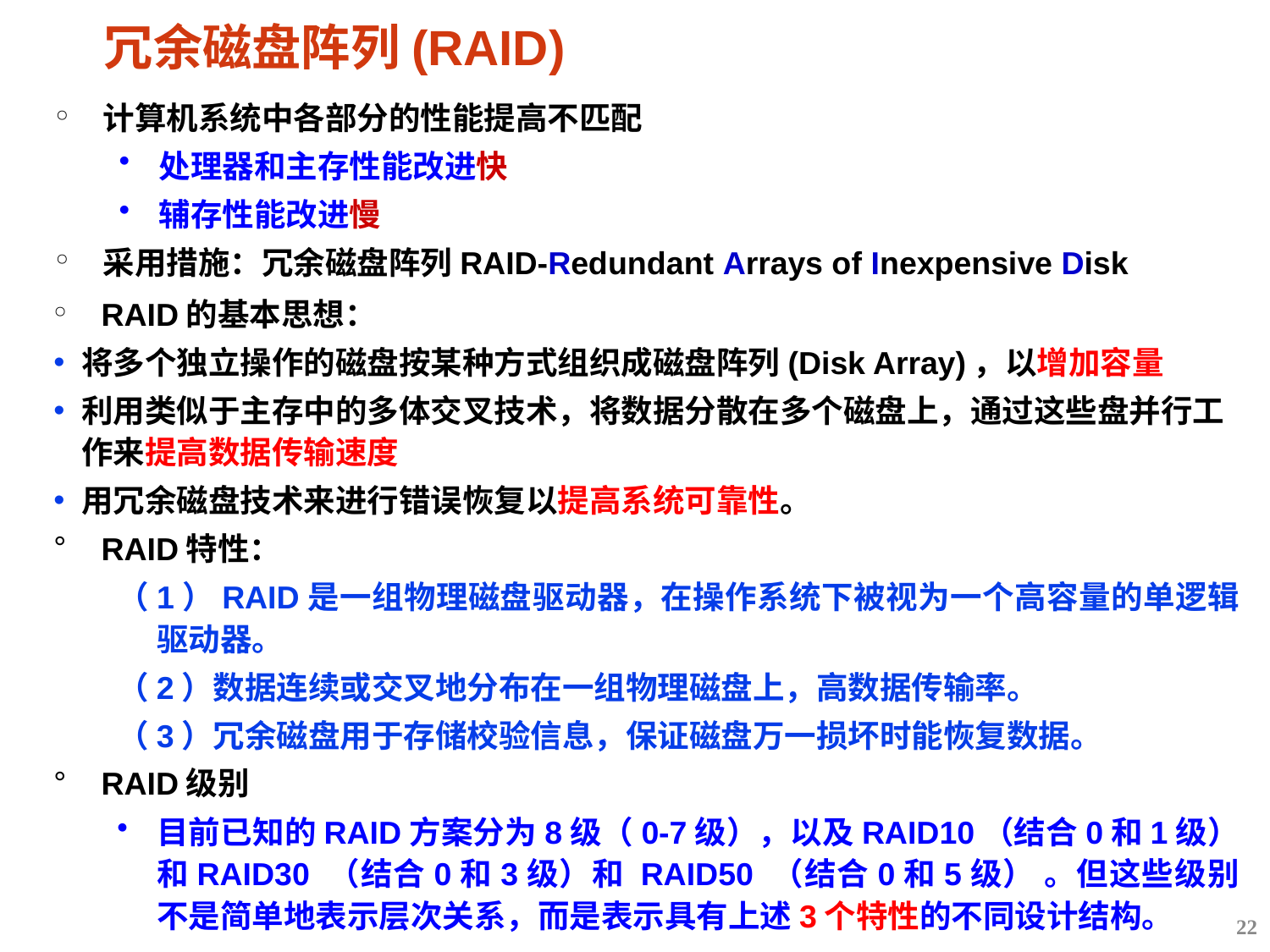

# 冗余磁盘阵列(RAID)
计算机系统中各部分的性能提高不匹配
处理器和主存性能改进快
辅存性能改进慢	*可靠性(Reliability)
采用措施：冗余磁盘阵列RAID-Redundant Arrays of Inexpensive Disk
RAID的基本思想：
将多个独立操作的磁盘按某种方式组织成磁盘阵列(Disk Array)，以增加容量
利用类似于主存中的多体交叉技术，将数据分散在多个磁盘上，通过这些盘并行工作来提高数据传输速度
用冗余磁盘技术来进行错误恢复以提高系统可靠性。
RAID特性：
（1）RAID是一组物理磁盘驱动器，在操作系统下被视为一个高容量的单逻辑驱动器。
（2）数据连续或交叉地分布在一组物理磁盘上，高数据传输率。
（3）冗余磁盘用于存储校验信息，保证磁盘万一损坏时能恢复数据。
RAID级别
目前已知的RAID方案分为8级（0-7级），以及RAID10（结合0和1级）和RAID30 （结合0和3级）和 RAID50 （结合0和5级） 。但这些级别不是简单地表示层次关系，而是表示具有上述3个特性的不同设计结构。
22